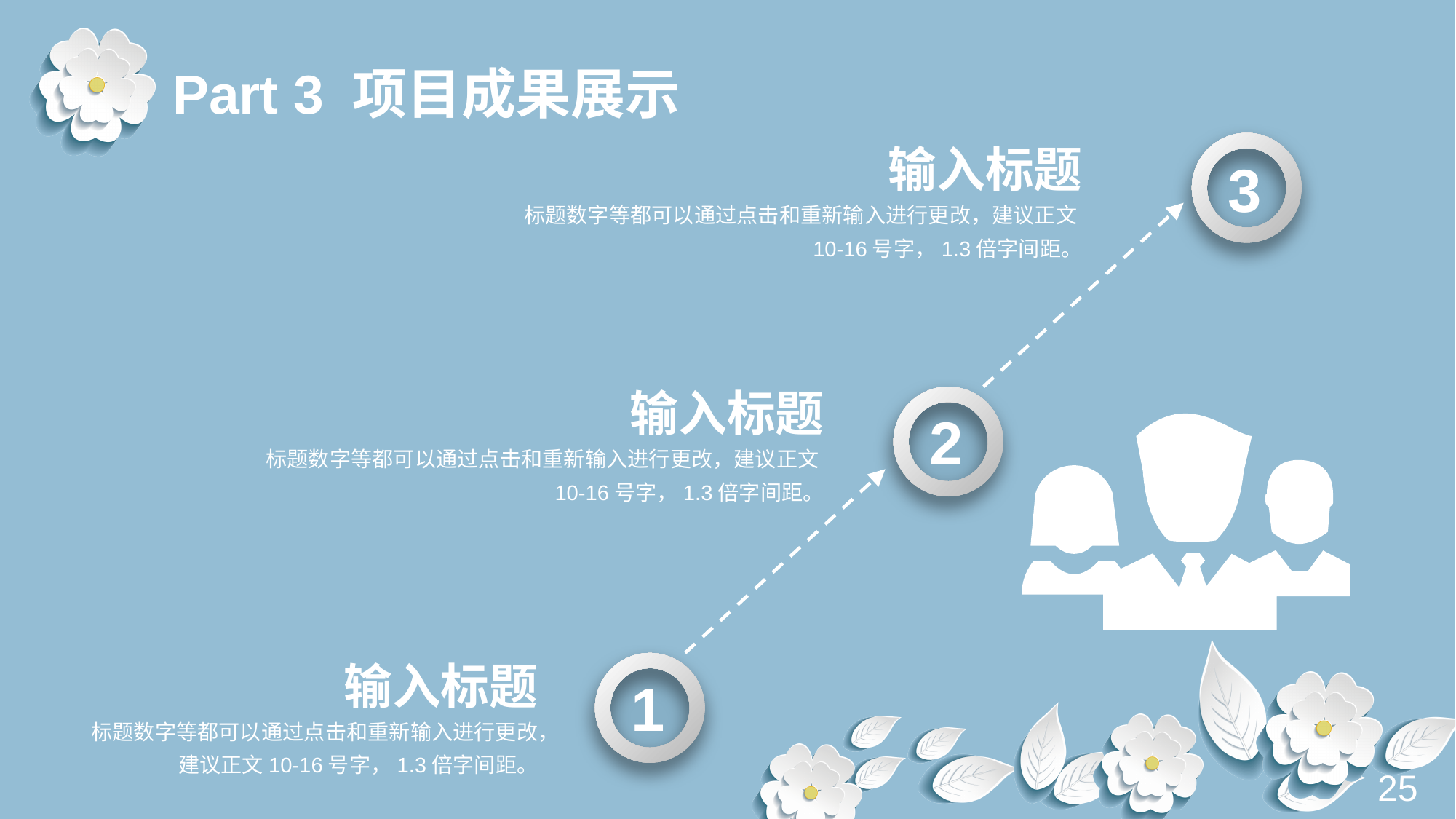

Part 3 项目成果展示
输入标题

3
标题数字等都可以通过点击和重新输入进行更改，建议正文10-16号字，1.3倍字间距。
输入标题

2
标题数字等都可以通过点击和重新输入进行更改，建议正文10-16号字，1.3倍字间距。
输入标题

1
标题数字等都可以通过点击和重新输入进行更改，建议正文10-16号字，1.3倍字间距。
25
延时符